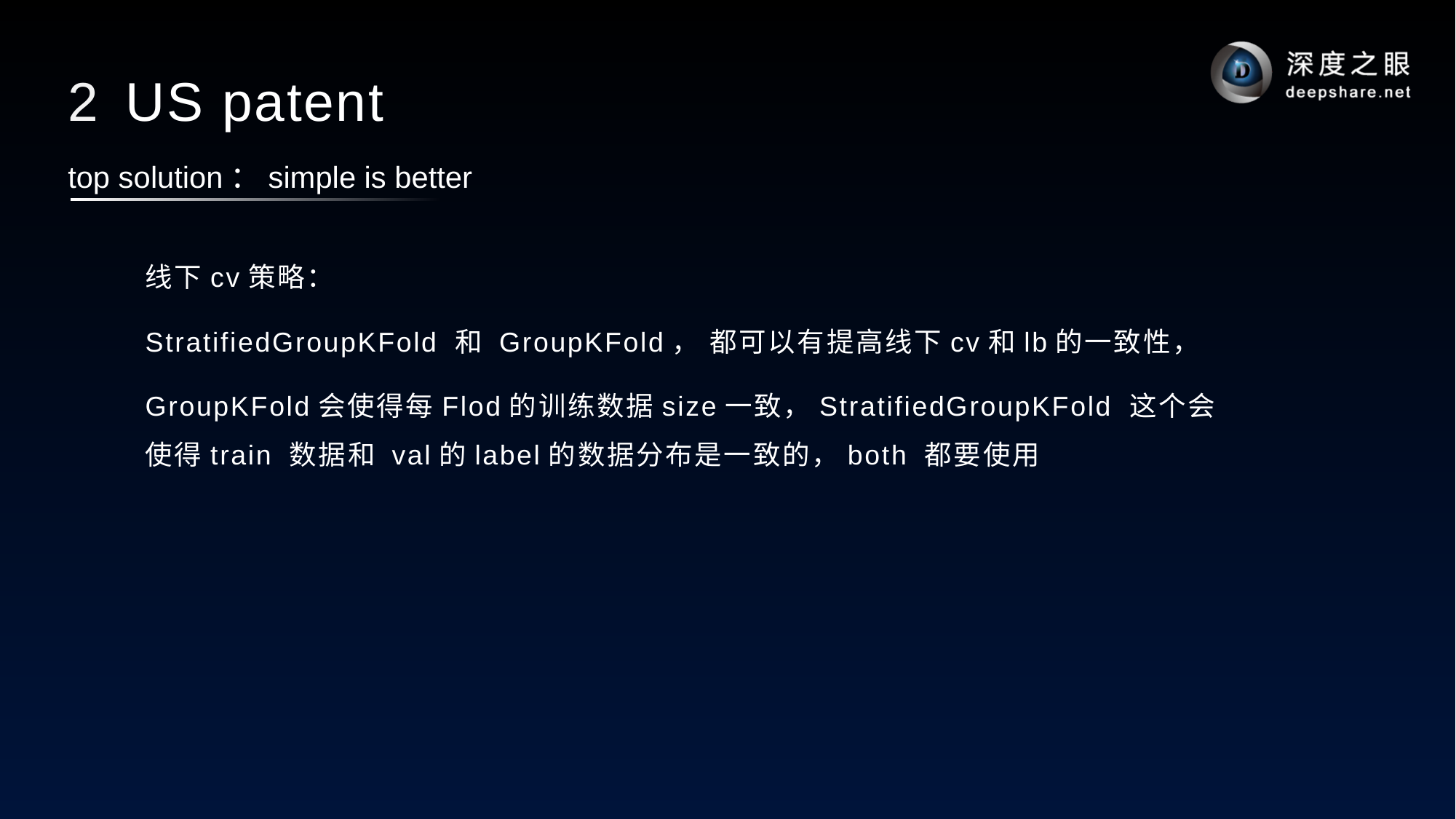

# 2 US patent
top solution：simple is better
线下cv策略：
StratifiedGroupKFold 和 GroupKFold， 都可以有提高线下cv和lb的一致性，
GroupKFold会使得每Flod的训练数据size一致，StratifiedGroupKFold 这个会使得train 数据和 val的label的数据分布是一致的，both 都要使用